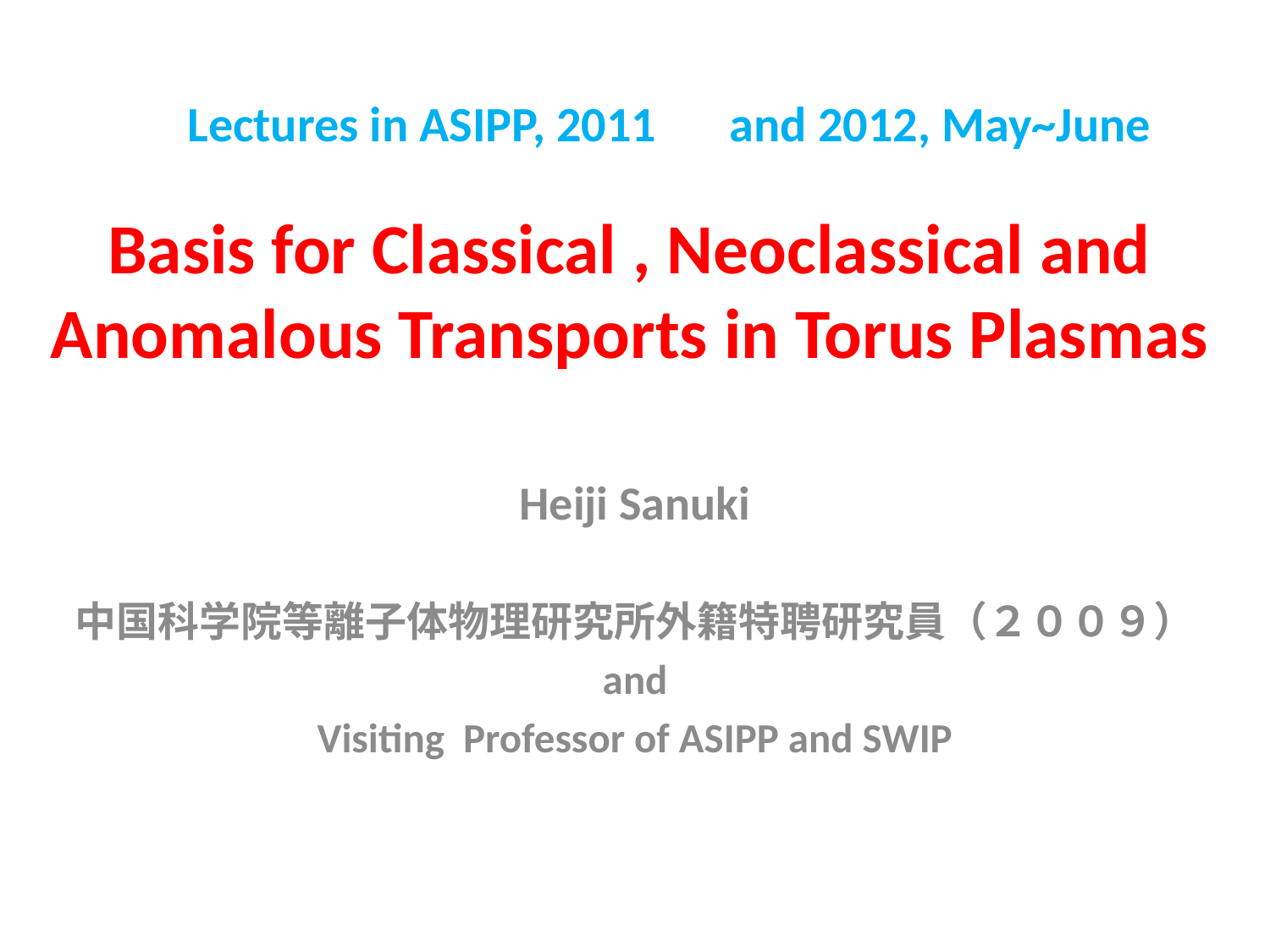

Lectures in ASIPP, 2011　and 2012, May~June
# Basis for Classical , Neoclassical and Anomalous Transports in Torus Plasmas
Heiji Sanuki

中国科学院等離子体物理研究所外籍特聘研究員（２００９）
and
Visiting  Professor of ASIPP and SWIP